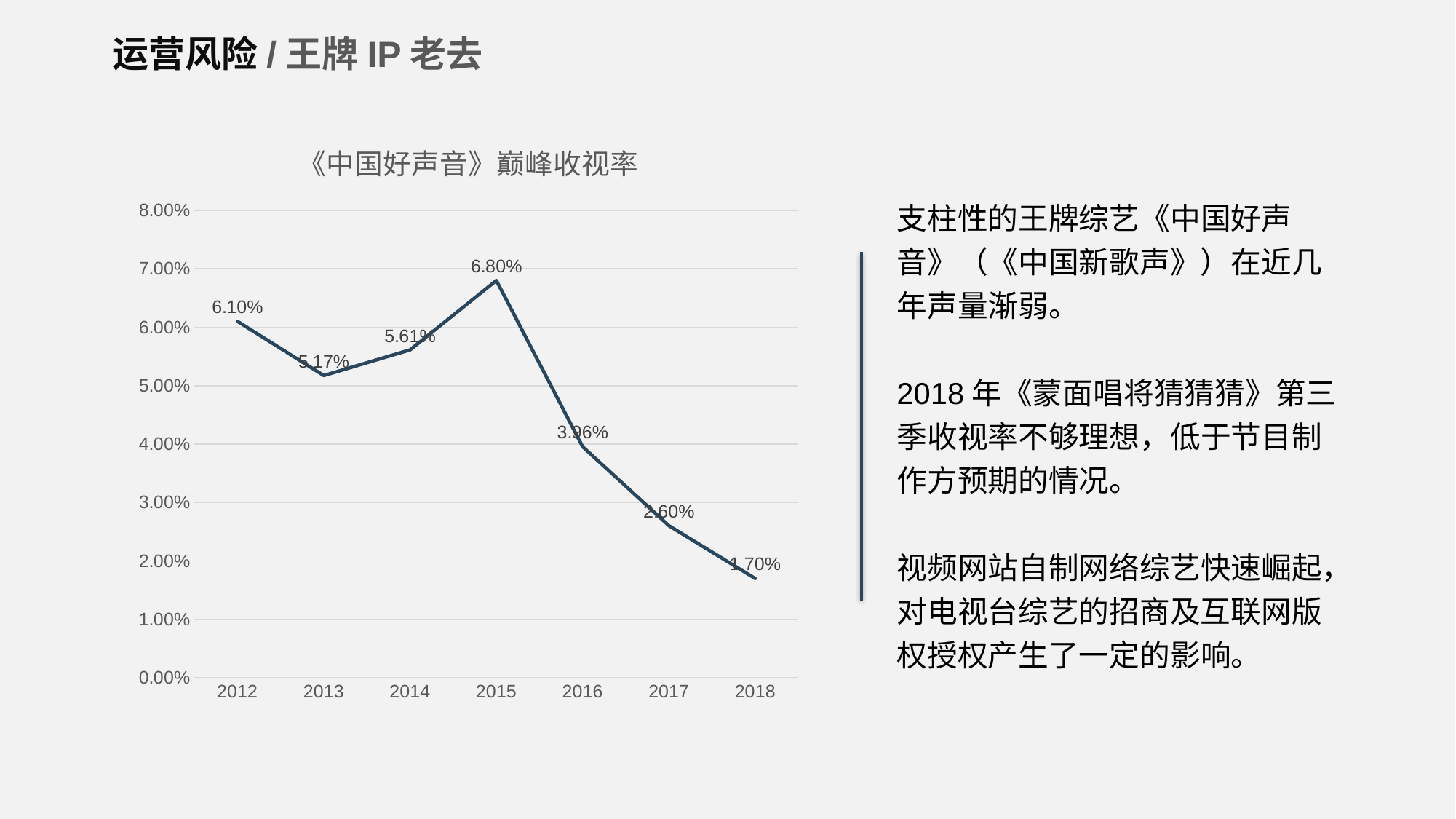

运营风险/王牌IP老去

### Chart: 《中国好声音》巅峰收视率

| Category | 《好声音》巅峰收视率 |
|---|---|
| 2012 | 0.06101 |
| 2013 | 0.05174 |
| 2014 | 0.05613 |
| 2015 | 0.068 |
| 2016 | 0.03956 |
| 2017 | 0.02604 |
| 2018 | 0.01701 |
支柱性的王牌综艺《中国好声音》（《中国新歌声》）在近几年声量渐弱。

2018年《蒙面唱将猜猜猜》第三季收视率不够理想，低于节目制作方预期的情况。

视频网站自制网络综艺快速崛起，对电视台综艺的招商及互联网版权授权产生了一定的影响。